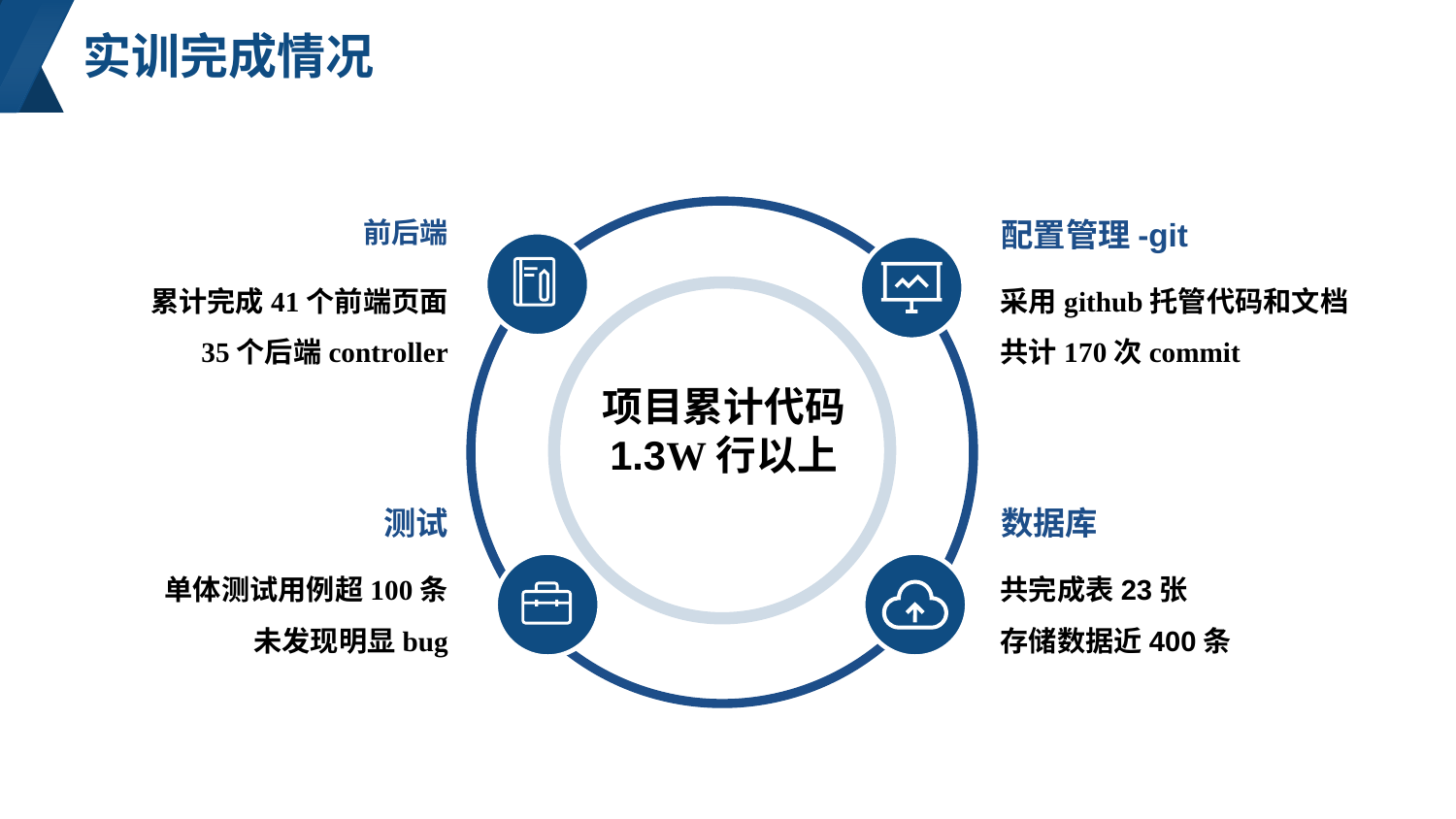

实训完成情况

前后端
配置管理-git

累计完成41个前端页面
35个后端controller
采用github托管代码和文档
共计170次commit

项目累计代码
1.3W行以上
测试
数据库
单体测试用例超100条
未发现明显bug

共完成表23张
存储数据近400条